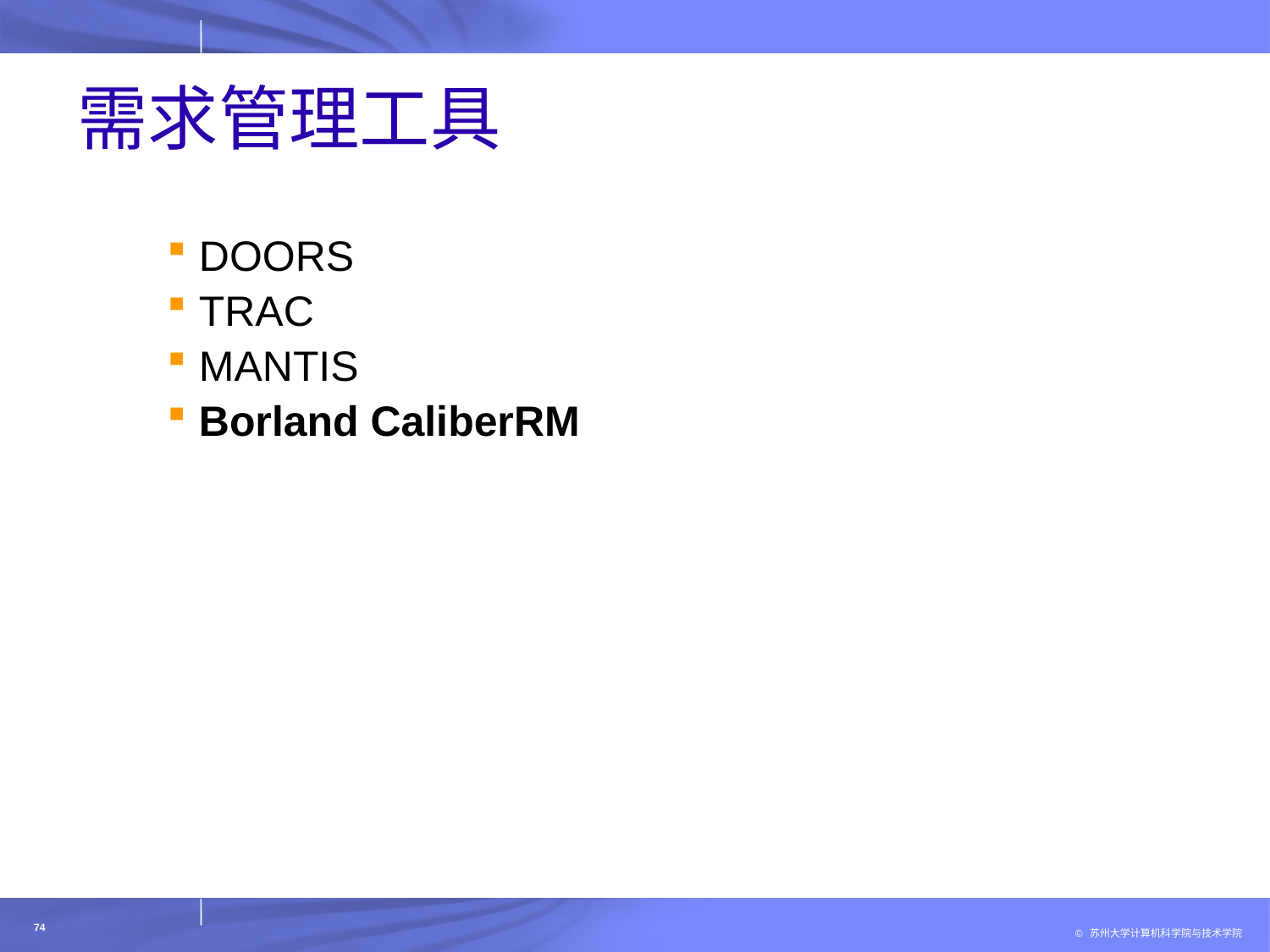

# 需求管理工具
DOORS
TRAC
MANTIS
Borland CaliberRM
74